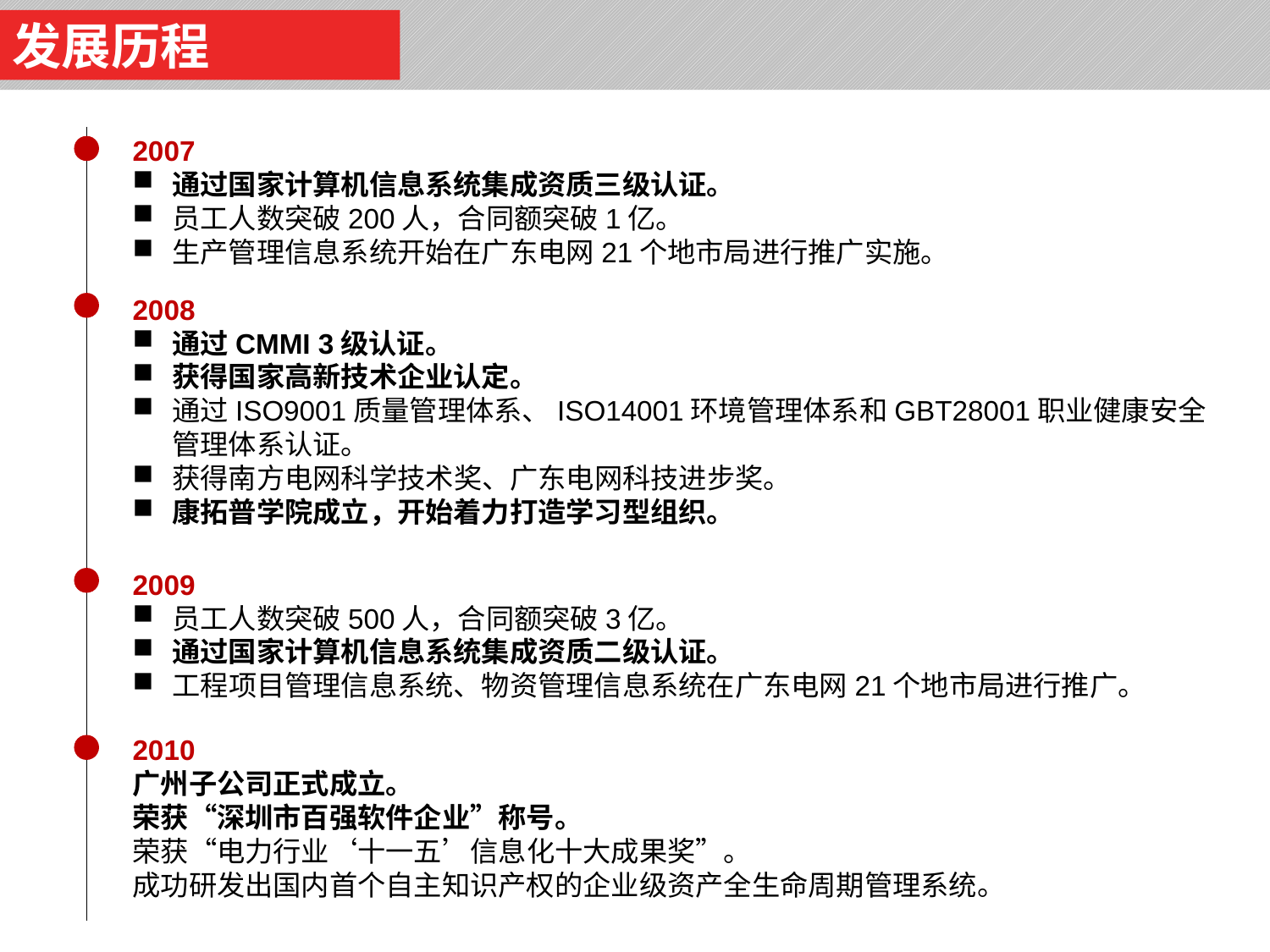

发展历程
2007
通过国家计算机信息系统集成资质三级认证。
员工人数突破200人，合同额突破1亿。
生产管理信息系统开始在广东电网21个地市局进行推广实施。

2008
通过CMMI 3级认证。
获得国家高新技术企业认定。
通过ISO9001质量管理体系、ISO14001环境管理体系和GBT28001职业健康安全管理体系认证。
获得南方电网科学技术奖、广东电网科技进步奖。
康拓普学院成立，开始着力打造学习型组织。

2009
员工人数突破500人，合同额突破3亿。
通过国家计算机信息系统集成资质二级认证。
工程项目管理信息系统、物资管理信息系统在广东电网21个地市局进行推广。

2010
广州子公司正式成立。
荣获“深圳市百强软件企业”称号。
荣获“电力行业‘十一五’信息化十大成果奖”。
成功研发出国内首个自主知识产权的企业级资产全生命周期管理系统。